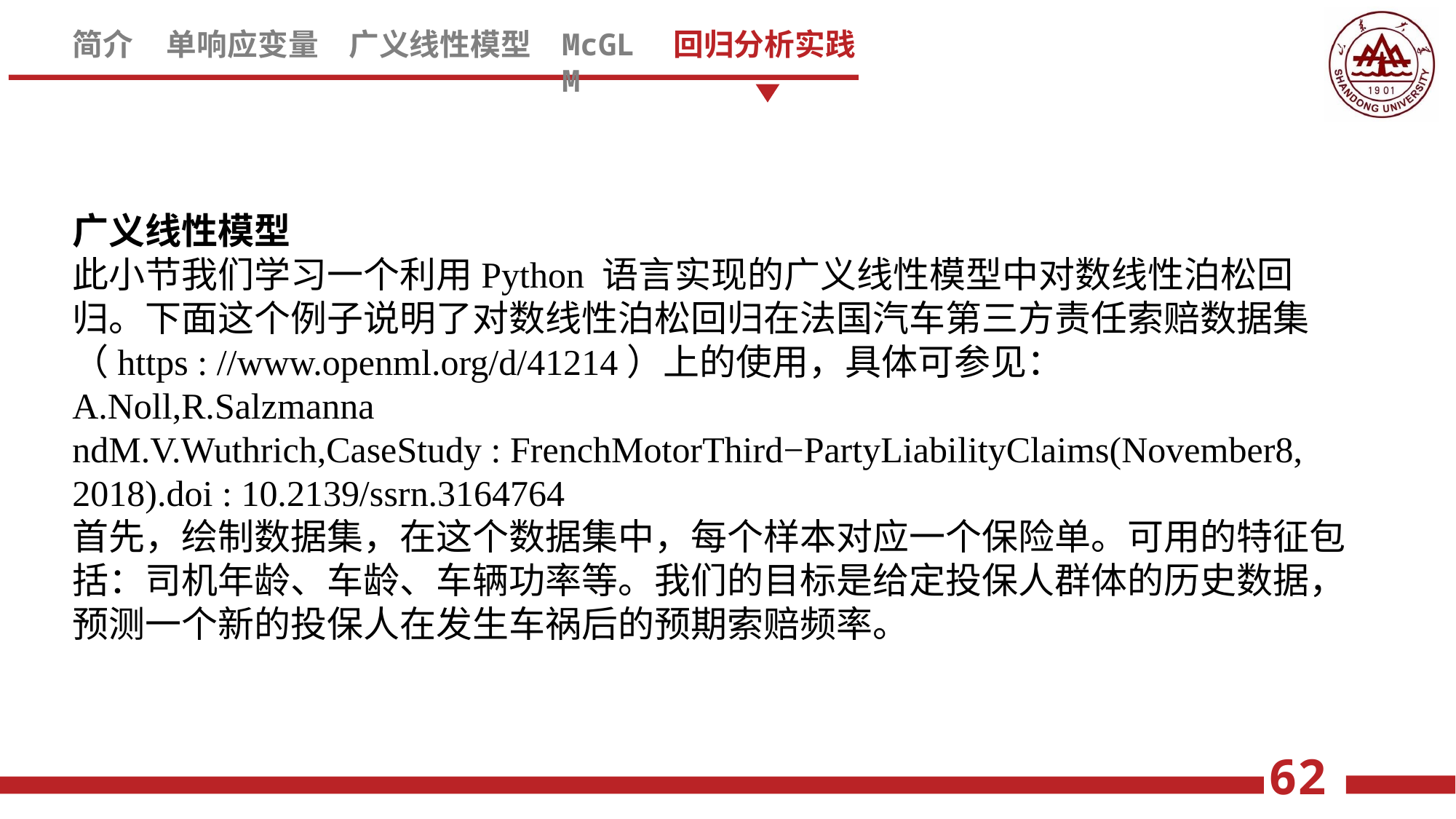

广义线性模型
此小节我们学习一个利用Python 语言实现的广义线性模型中对数线性泊松回归。下面这个例子说明了对数线性泊松回归在法国汽车第三方责任索赔数据集（https : //www.openml.org/d/41214）上的使用，具体可参见：A.Noll,R.Salzmanna
ndM.V.Wuthrich,CaseStudy : FrenchMotorThird−PartyLiabilityClaims(November8, 2018).doi : 10.2139/ssrn.3164764
首先，绘制数据集，在这个数据集中，每个样本对应一个保险单。可用的特征包括：司机年龄、车龄、车辆功率等。我们的目标是给定投保人群体的历史数据，预测一个新的投保人在发生车祸后的预期索赔频率。